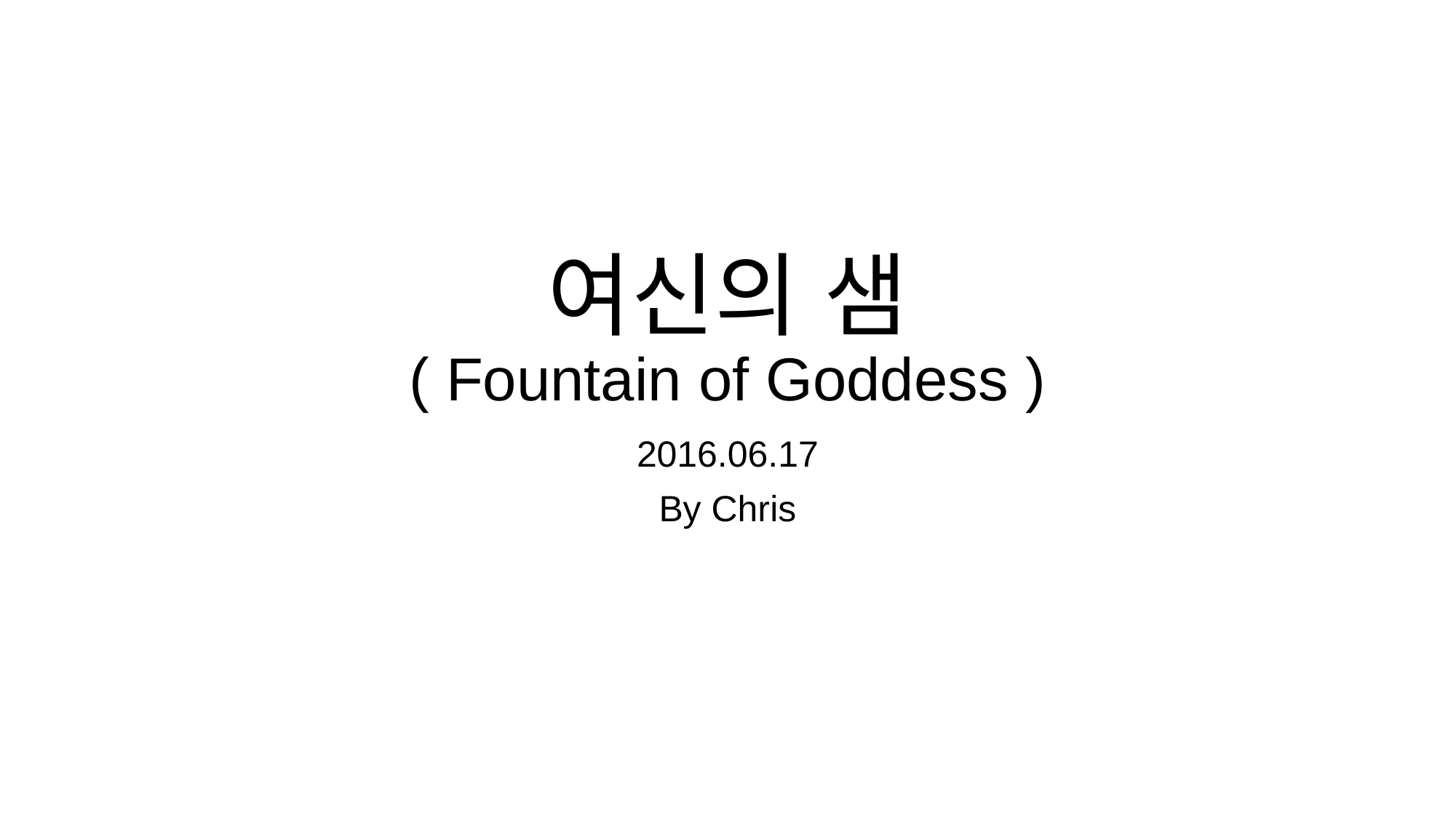

# 여신의 샘 ( Fountain of Goddess )
2016.06.17
By Chris